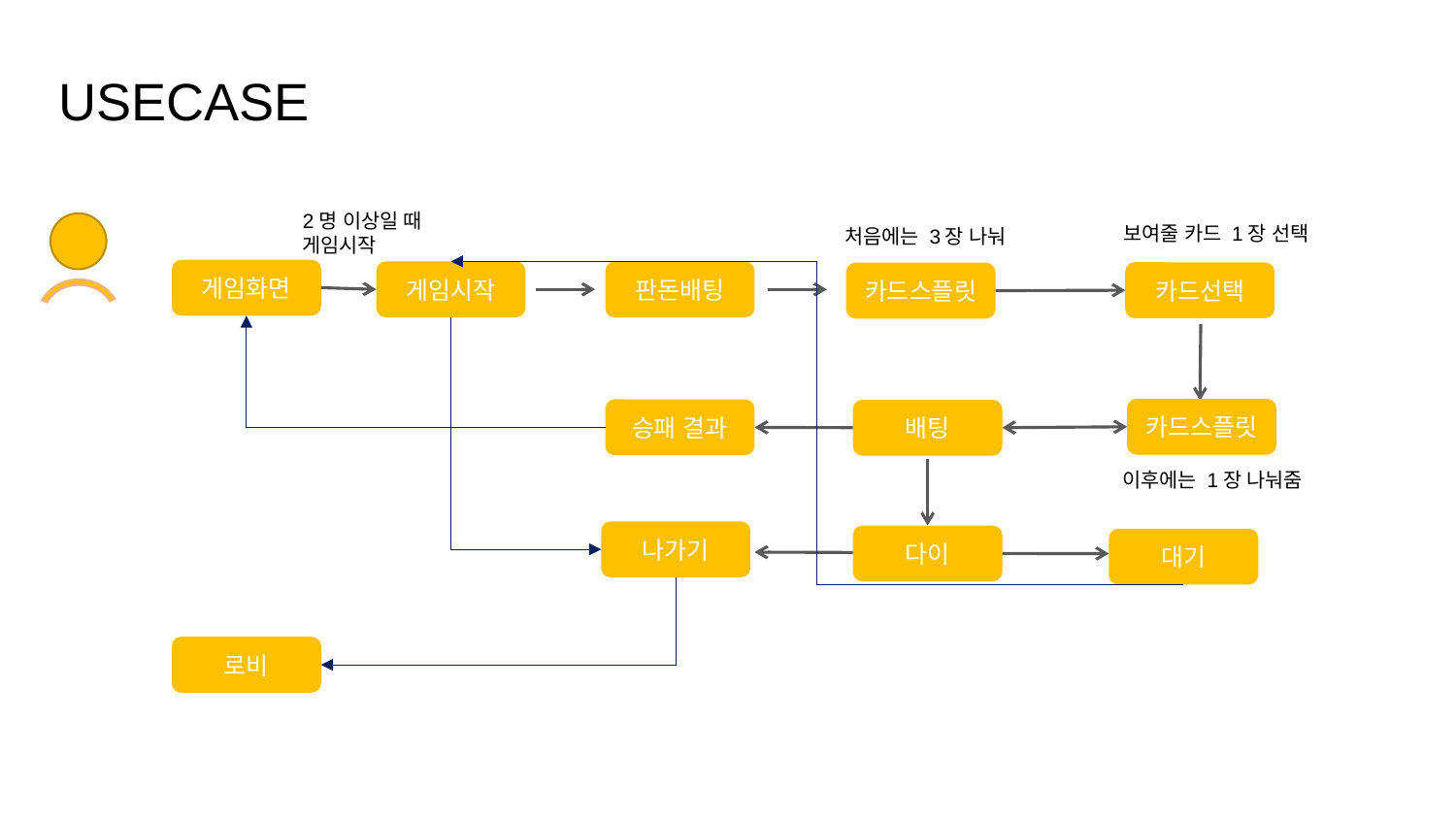

# USECASE
2명 이상일 때  게임시작

보여줄 카드 1장 선택
처음에는 3장 나눠
게임화면
게임시작
판돈배팅
카드선택
카드스플릿

카드스플릿
승패 결과
배팅
이후에는 1장 나눠줌
나가기
다이
대기
로비